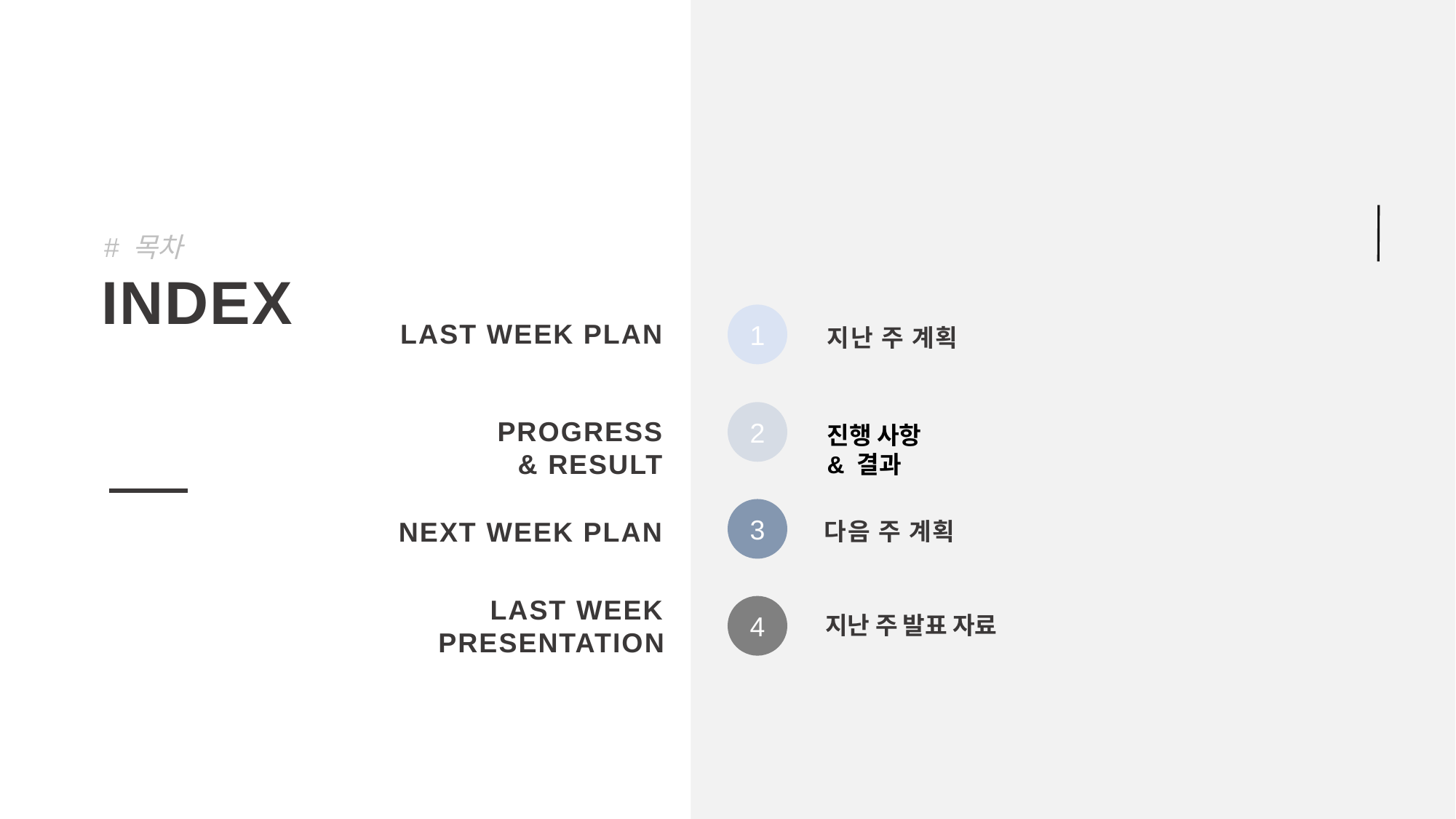

2
# 목차
INDEX

1
LAST WEEK PLAN
지난 주 계획

2
PROGRESS
& RESULT
진행 사항
& 결과

3
NEXT WEEK PLAN
다음 주 계획
LAST WEEK PRESENTATION

4
지난 주 발표 자료